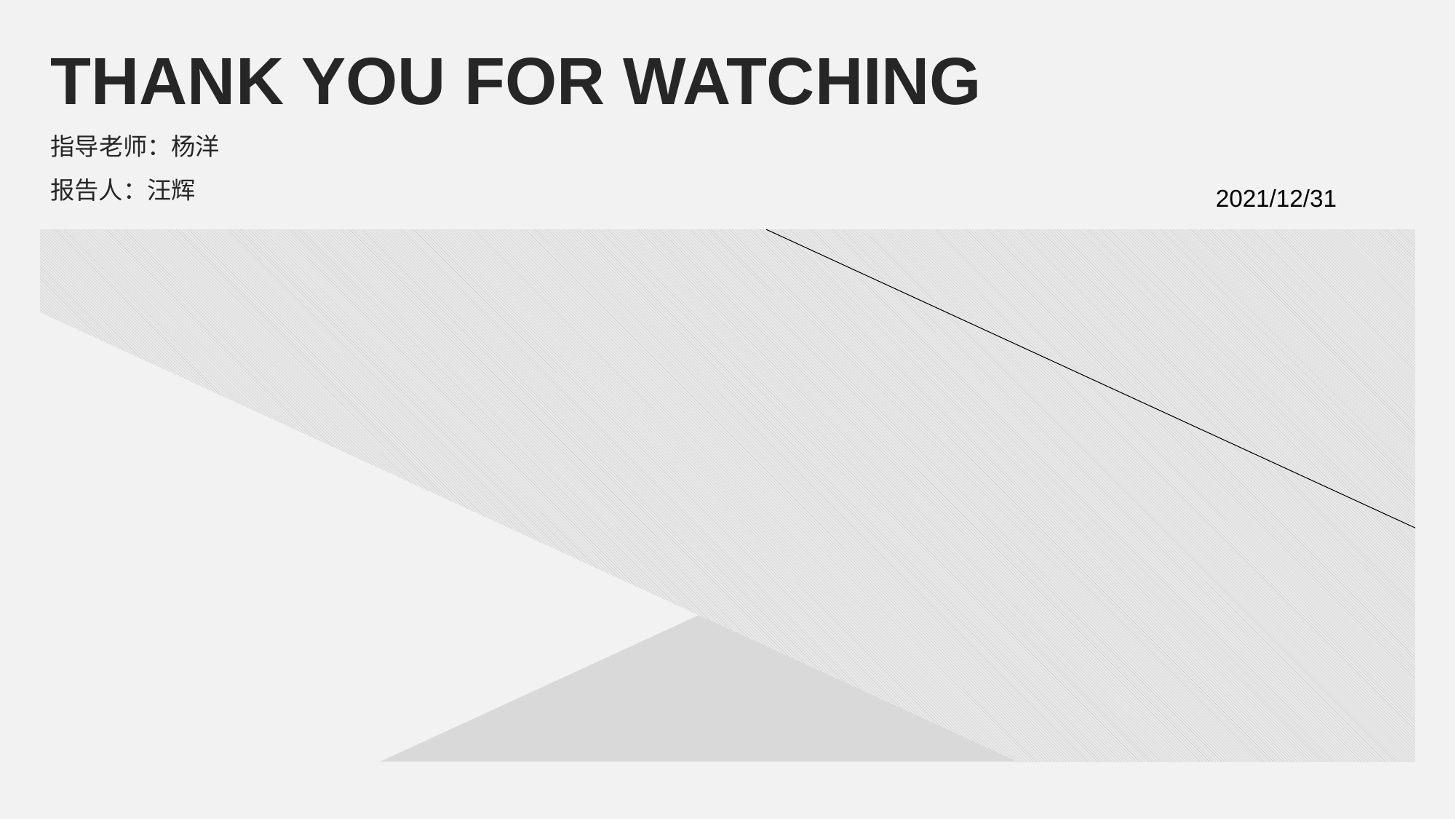

THANK YOU FOR WATCHING
指导老师：杨洋
报告人：汪辉
2021/12/31